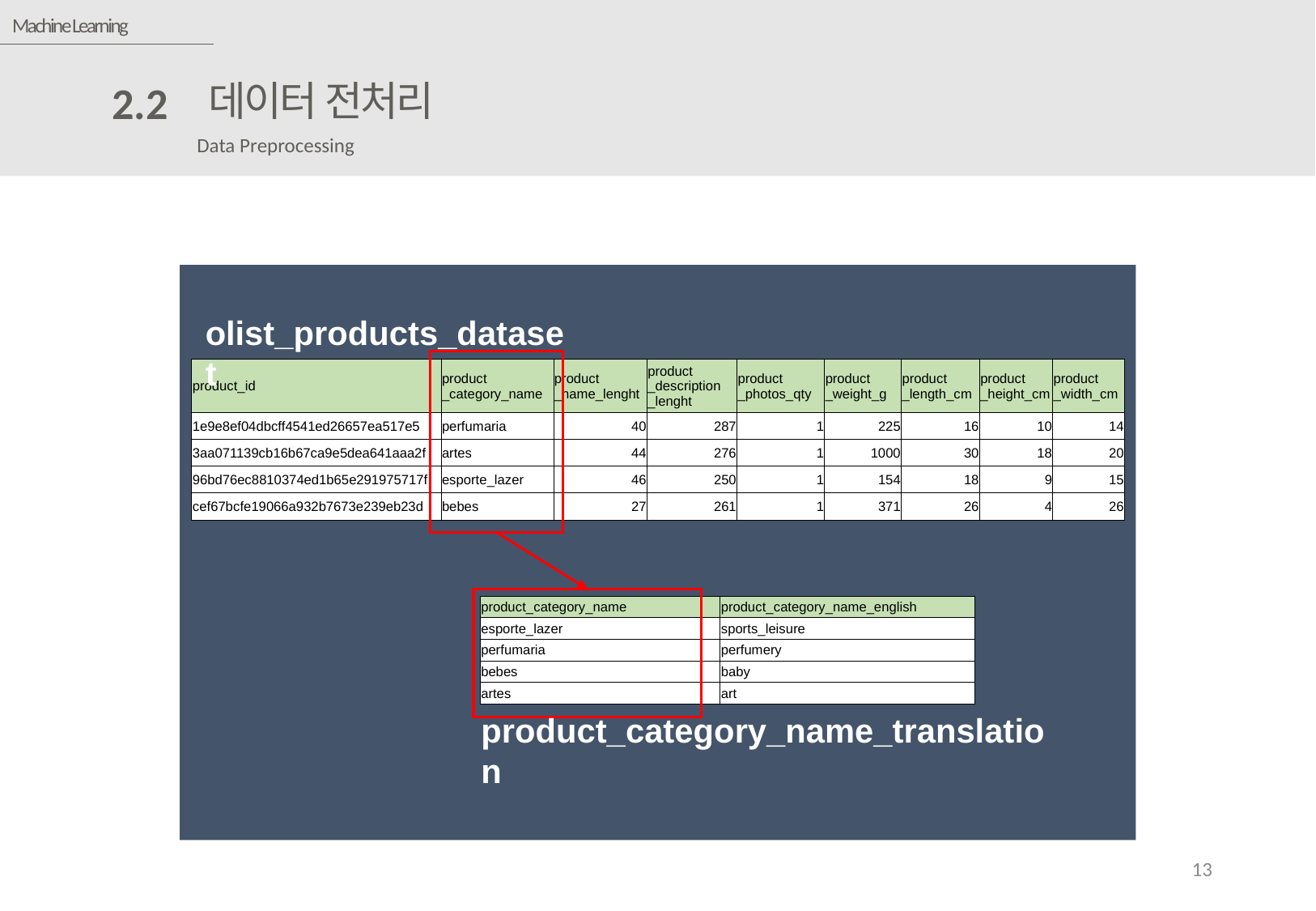

Machine Learning
데이터 전처리
2.2
Data Preprocessing

olist_products_dataset

| product\_id | product \_category\_name | product \_name\_lenght | product \_description \_lenght | product \_photos\_qty | product \_weight\_g | product \_length\_cm | product \_height\_cm | product \_width\_cm |
| --- | --- | --- | --- | --- | --- | --- | --- | --- |
| 1e9e8ef04dbcff4541ed26657ea517e5 | perfumaria | 40 | 287 | 1 | 225 | 16 | 10 | 14 |
| 3aa071139cb16b67ca9e5dea641aaa2f | artes | 44 | 276 | 1 | 1000 | 30 | 18 | 20 |
| 96bd76ec8810374ed1b65e291975717f | esporte\_lazer | 46 | 250 | 1 | 154 | 18 | 9 | 15 |
| cef67bcfe19066a932b7673e239eb23d | bebes | 27 | 261 | 1 | 371 | 26 | 4 | 26 |

| product\_category\_name | product\_category\_name\_english |
| --- | --- |
| esporte\_lazer | sports\_leisure |
| perfumaria | perfumery |
| bebes | baby |
| artes | art |
product_category_name_translation
13